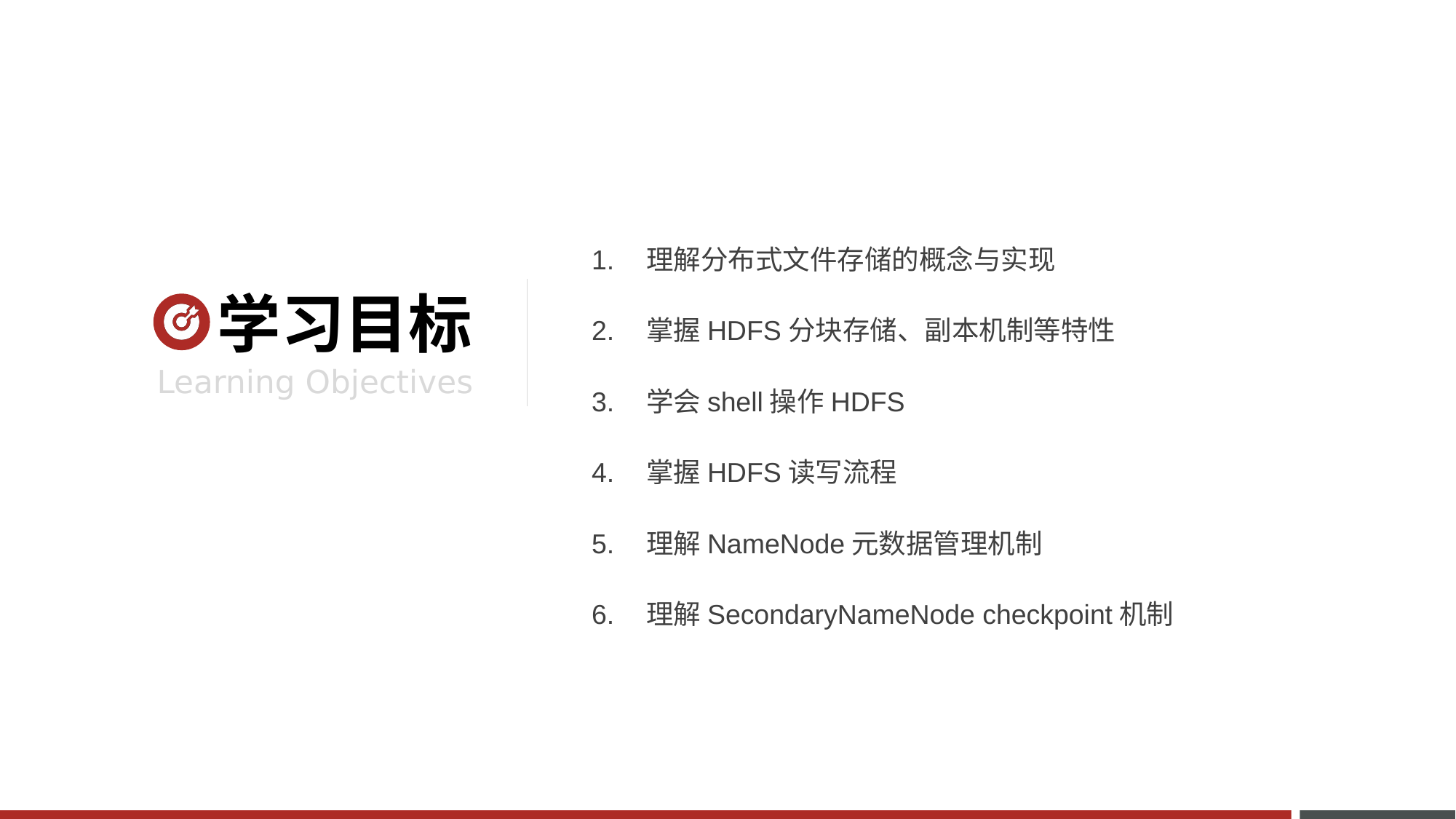

理解分布式文件存储的概念与实现
掌握HDFS分块存储、副本机制等特性
学会shell操作HDFS
掌握HDFS读写流程
理解NameNode元数据管理机制
理解SecondaryNameNode checkpoint机制